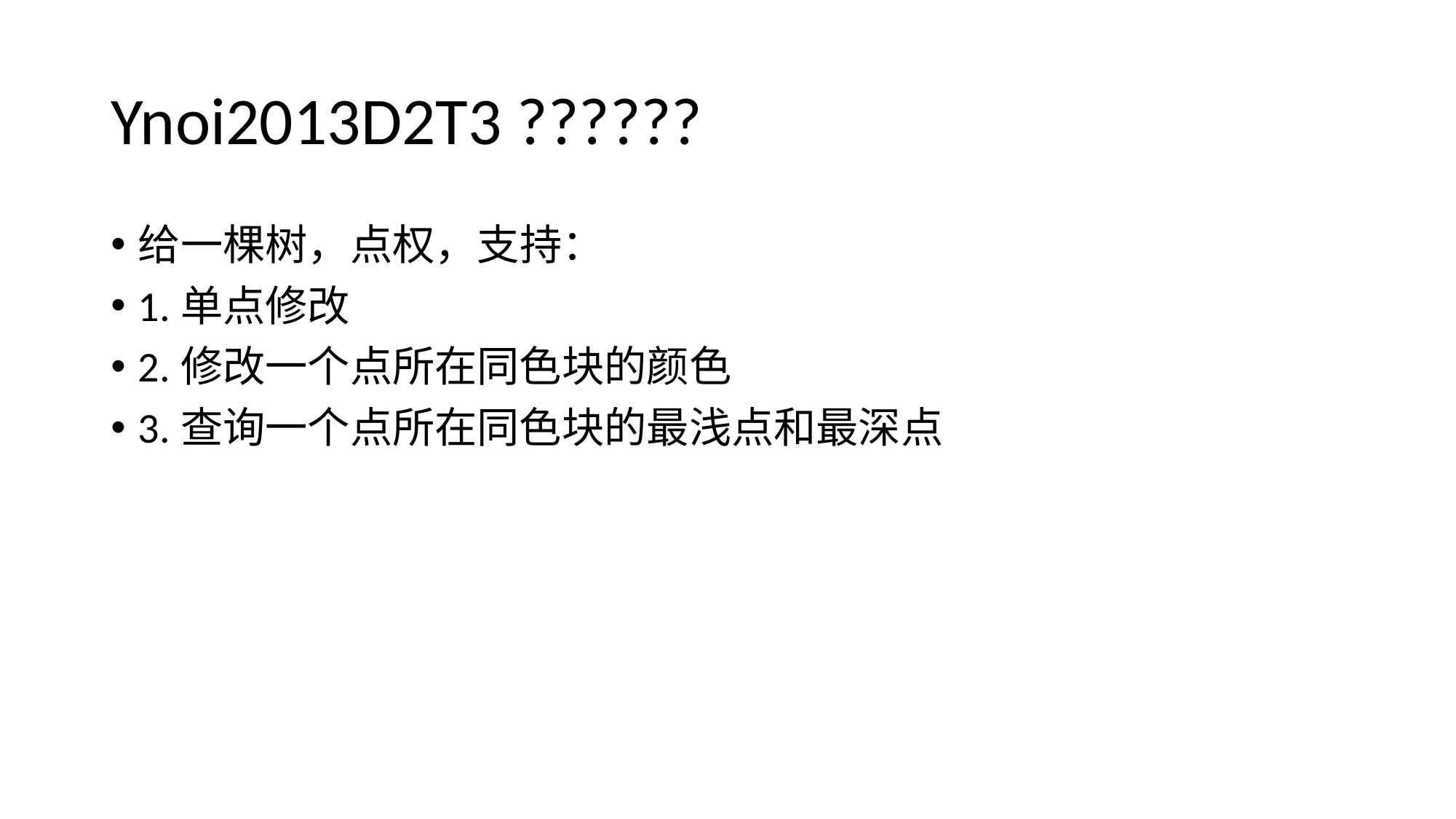

# Ynoi2013D2T3 ??????
给一棵树，点权，支持：
1.单点修改
2.修改一个点所在同色块的颜色
3.查询一个点所在同色块的最浅点和最深点